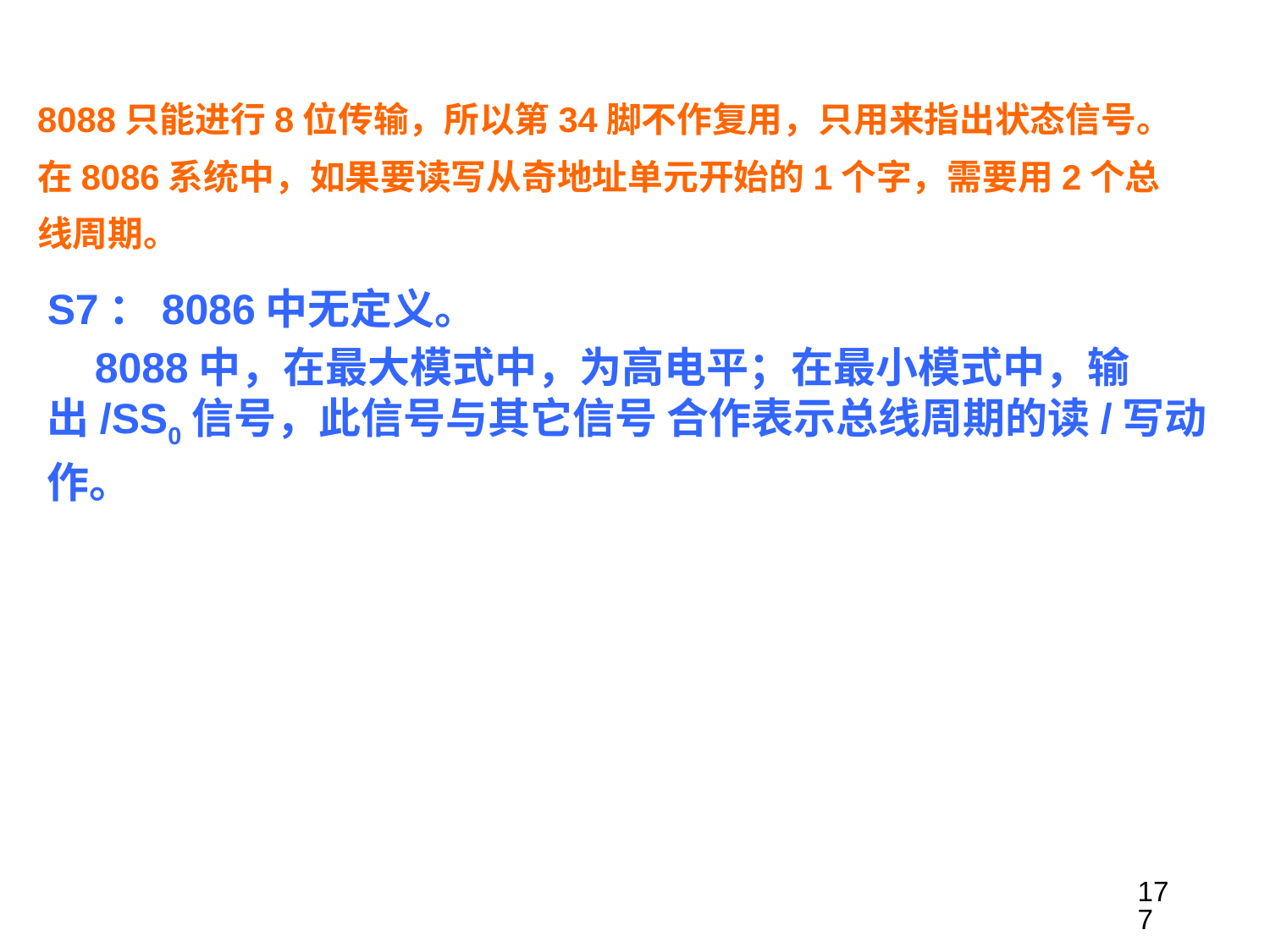

8088只能进行8位传输，所以第34脚不作复用，只用来指出状态信号。
在8086系统中，如果要读写从奇地址单元开始的1个字，需要用2个总线周期。
S7：8086中无定义。
    8088中，在最大模式中，为高电平；在最小模式中，输出/SS0信号，此信号与其它信号 合作表示总线周期的读/写动作。
177